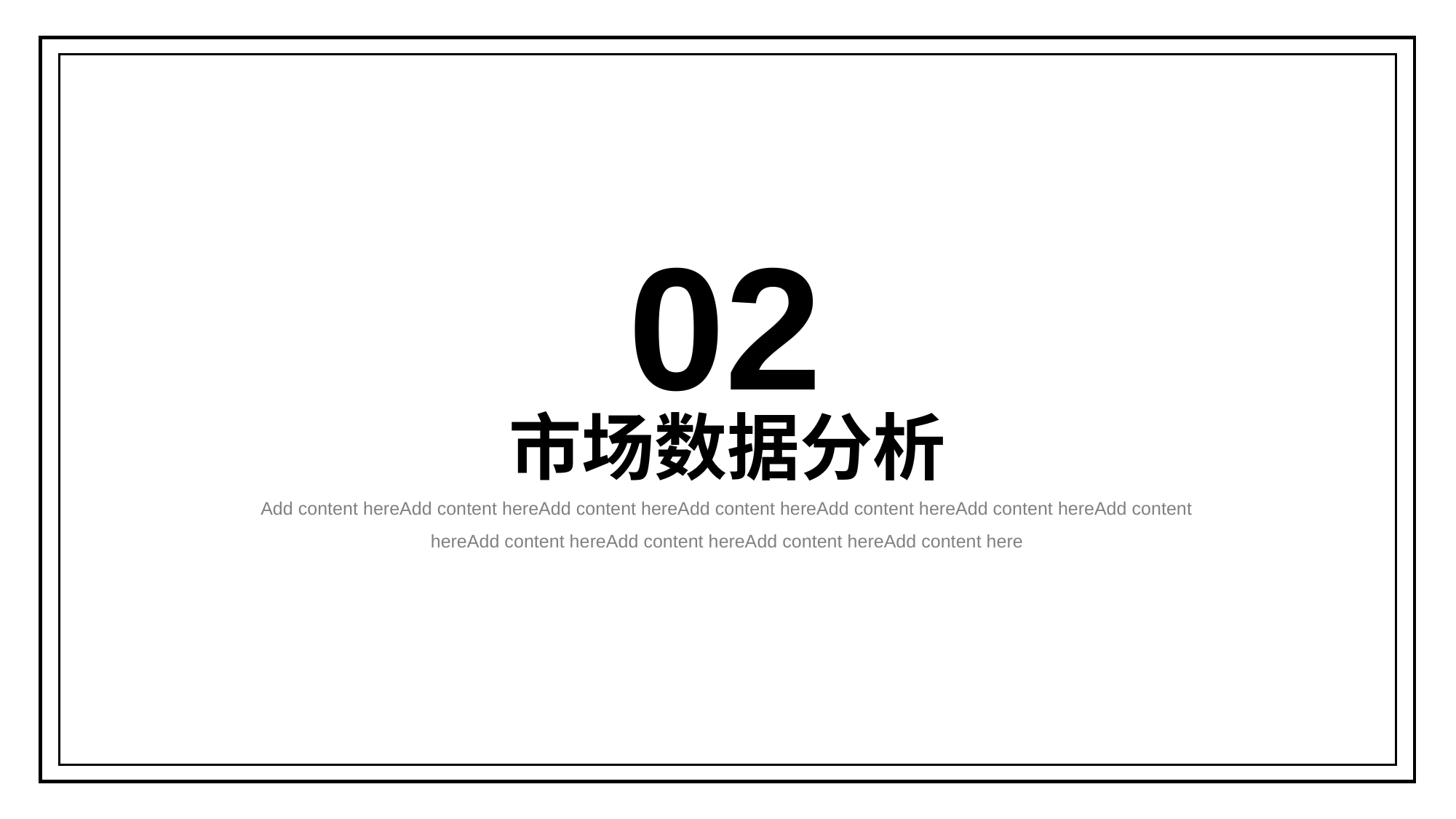

02
市场数据分析
Add content hereAdd content hereAdd content hereAdd content hereAdd content hereAdd content hereAdd content hereAdd content hereAdd content hereAdd content hereAdd content here